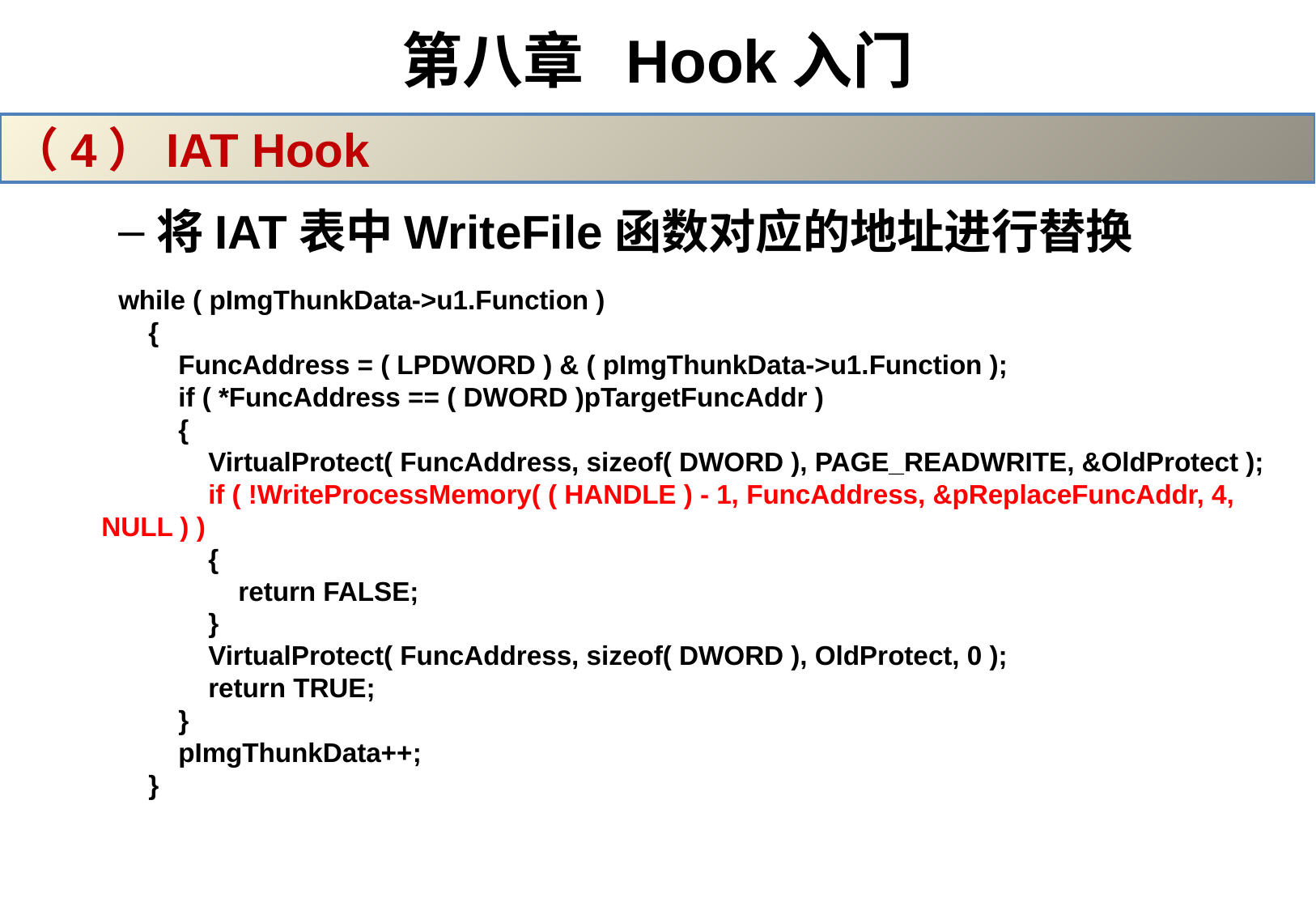

# 第八章  Hook入门
（4）IAT Hook
将IAT表中WriteFile函数对应的地址进行替换
while ( pImgThunkData->u1.Function )
    {
        FuncAddress = ( LPDWORD ) & ( pImgThunkData->u1.Function );
        if ( *FuncAddress == ( DWORD )pTargetFuncAddr )
        {
            VirtualProtect( FuncAddress, sizeof( DWORD ), PAGE_READWRITE, &OldProtect );
            if ( !WriteProcessMemory( ( HANDLE ) - 1, FuncAddress, &pReplaceFuncAddr, 4, NULL ) )
            {
                return FALSE;
            }
            VirtualProtect( FuncAddress, sizeof( DWORD ), OldProtect, 0 );
            return TRUE;
        }
        pImgThunkData++;
    }